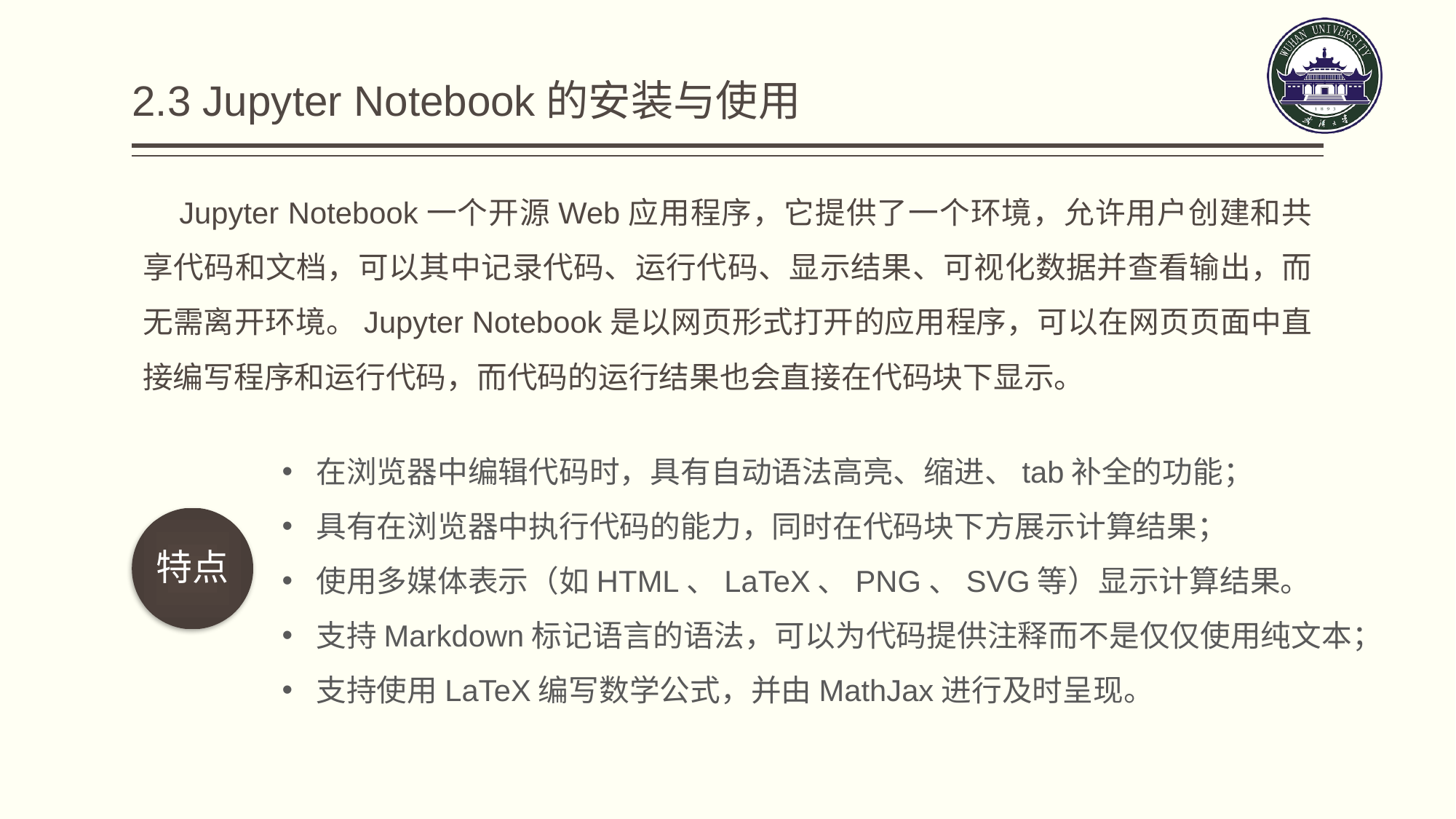

# 2.3 Jupyter Notebook的安装与使用
    Jupyter Notebook一个开源Web应用程序，它提供了一个环境，允许用户创建和共享代码和文档，可以其中记录代码、运行代码、显示结果、可视化数据并查看输出，而无需离开环境。Jupyter Notebook是以网页形式打开的应用程序，可以在网页页面中直接编写程序和运行代码，而代码的运行结果也会直接在代码块下显示。
在浏览器中编辑代码时，具有自动语法高亮、缩进、tab补全的功能；
具有在浏览器中执行代码的能力，同时在代码块下方展示计算结果；
使用多媒体表示（如HTML、LaTeX、PNG、SVG等）显示计算结果。
支持Markdown标记语言的语法，可以为代码提供注释而不是仅仅使用纯文本；
支持使用LaTeX编写数学公式，并由MathJax进行及时呈现。

特点